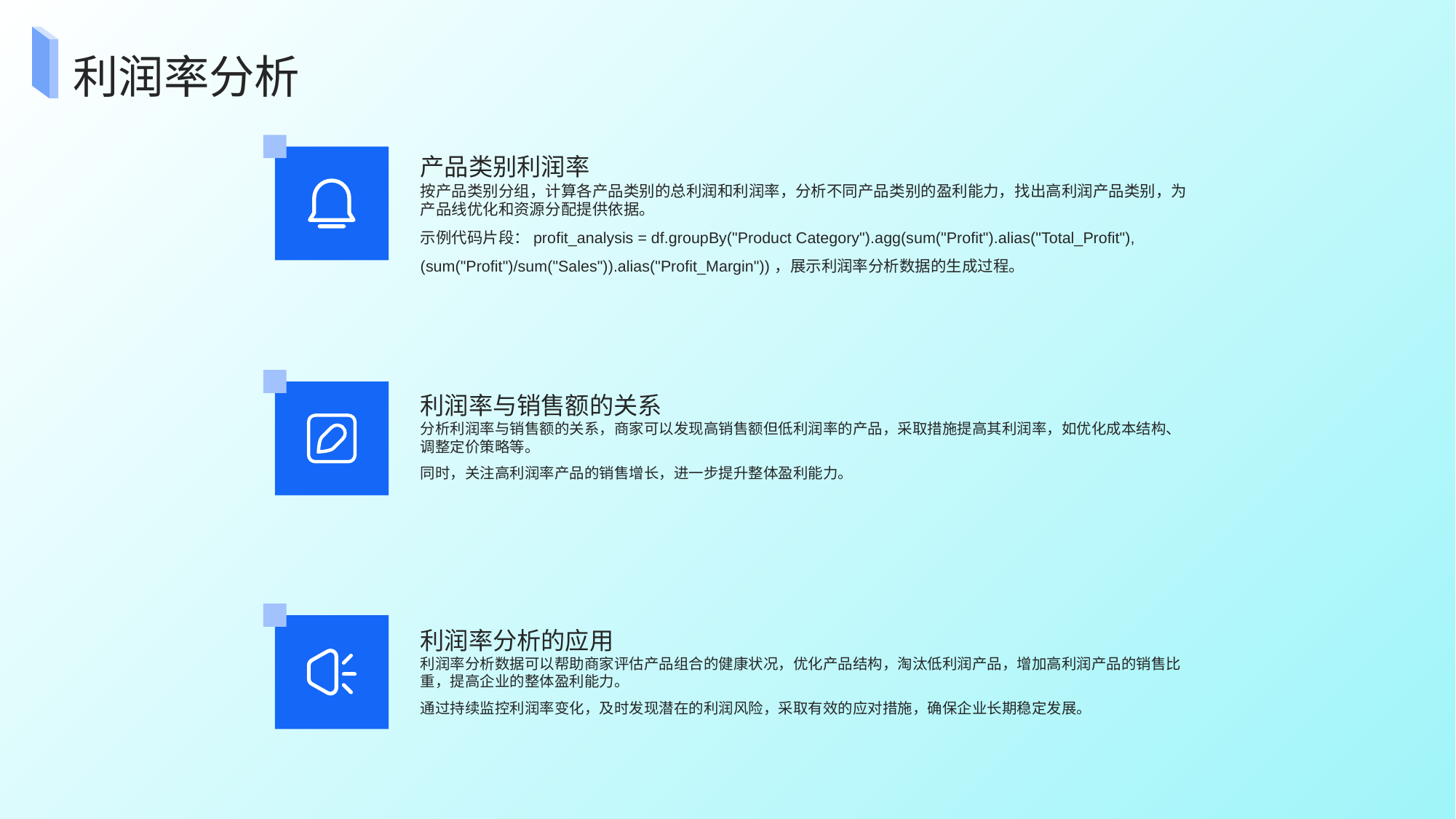

利润率分析

产品类别利润率

按产品类别分组，计算各产品类别的总利润和利润率，分析不同产品类别的盈利能力，找出高利润产品类别，为产品线优化和资源分配提供依据。
示例代码片段：profit_analysis = df.groupBy("Product Category").agg(sum("Profit").alias("Total_Profit"), (sum("Profit")/sum("Sales")).alias("Profit_Margin"))，展示利润率分析数据的生成过程。

利润率与销售额的关系

分析利润率与销售额的关系，商家可以发现高销售额但低利润率的产品，采取措施提高其利润率，如优化成本结构、调整定价策略等。
同时，关注高利润率产品的销售增长，进一步提升整体盈利能力。

利润率分析的应用

利润率分析数据可以帮助商家评估产品组合的健康状况，优化产品结构，淘汰低利润产品，增加高利润产品的销售比重，提高企业的整体盈利能力。
通过持续监控利润率变化，及时发现潜在的利润风险，采取有效的应对措施，确保企业长期稳定发展。